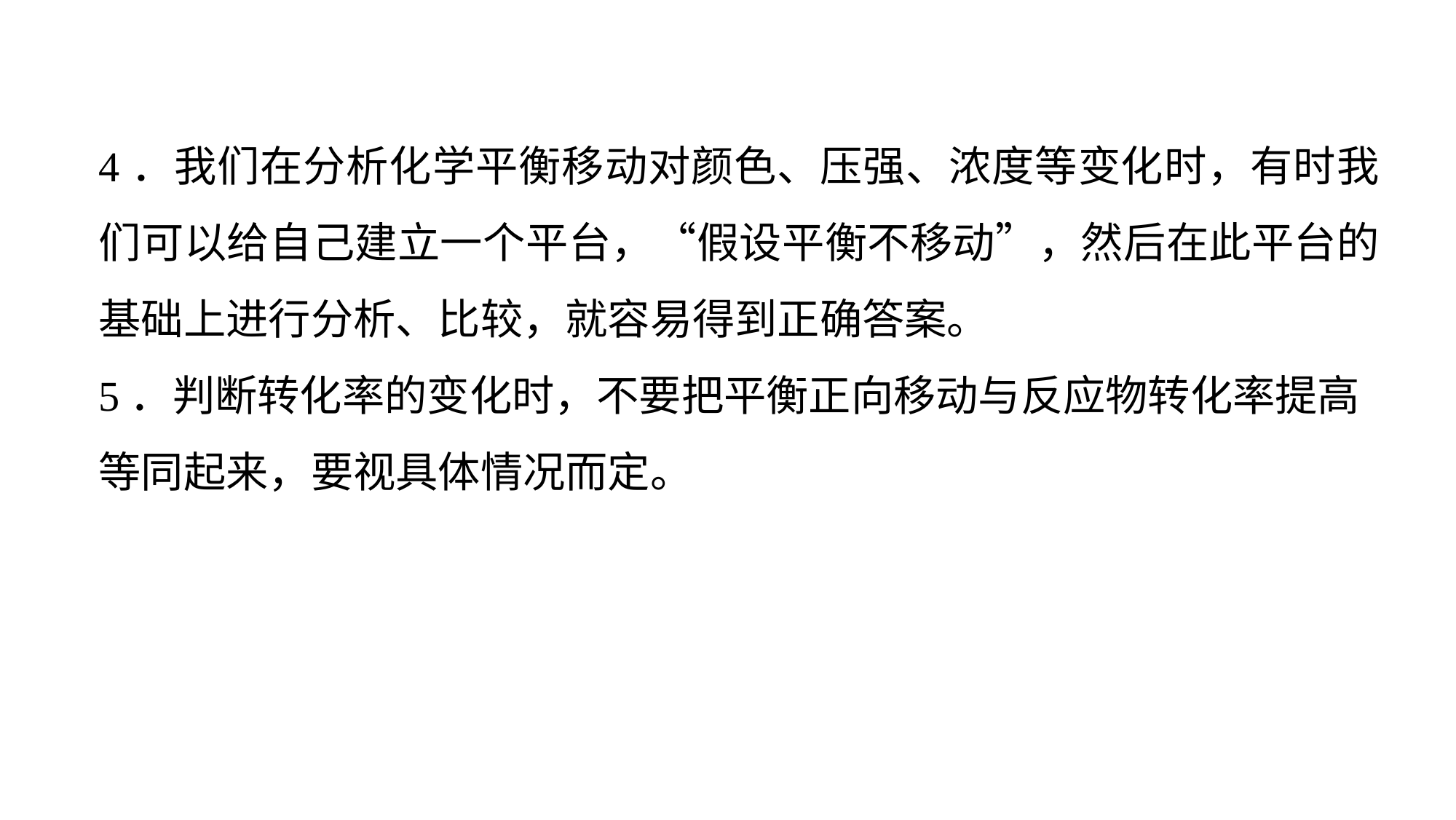

4．我们在分析化学平衡移动对颜色、压强、浓度等变化时，有时我们可以给自己建立一个平台，“假设平衡不移动”，然后在此平台的基础上进行分析、比较，就容易得到正确答案。
5．判断转化率的变化时，不要把平衡正向移动与反应物转化率提高等同起来，要视具体情况而定。